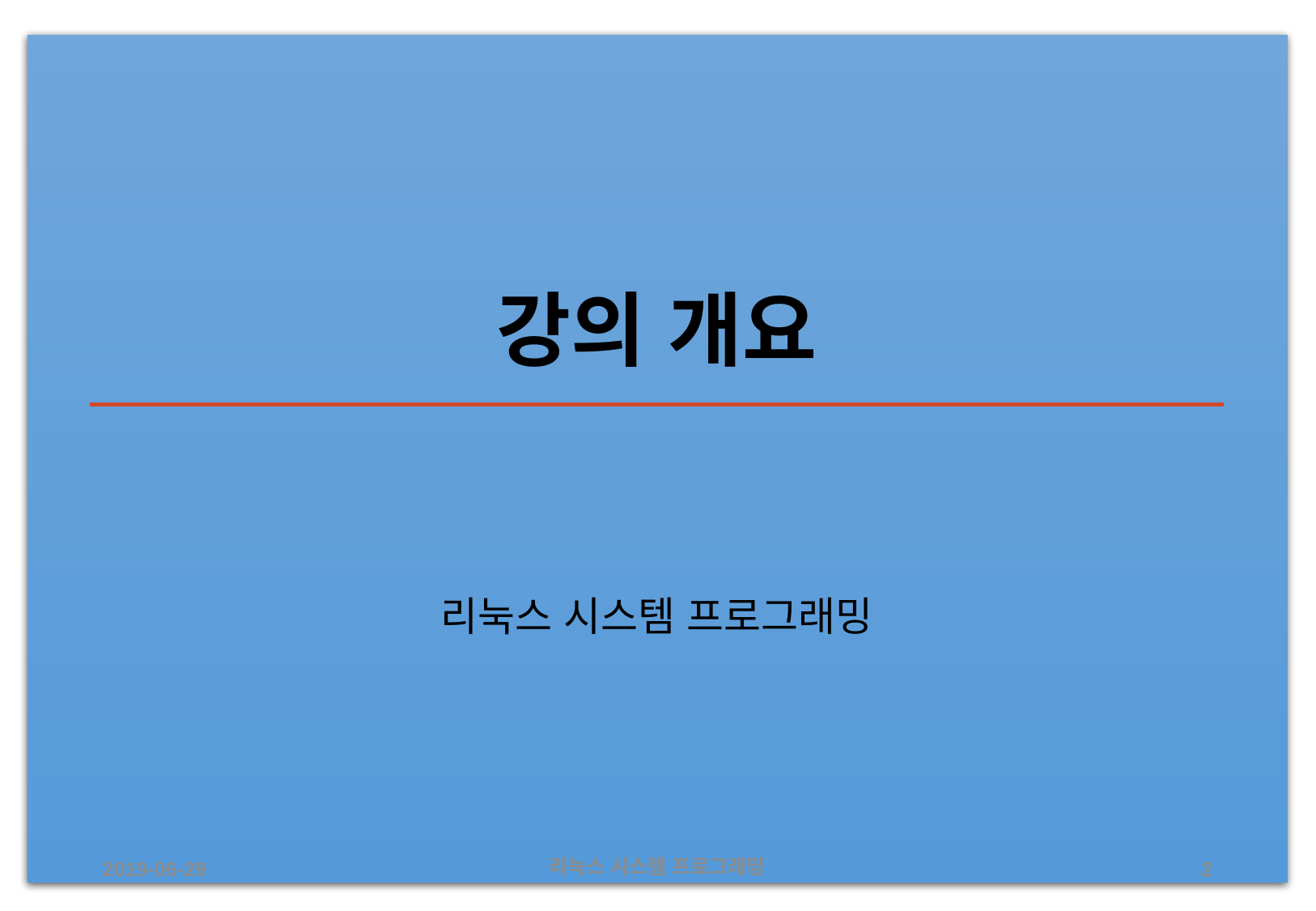

# 강의 개요
리눅스 시스템 프로그래밍
2019-06-29
리눅스 시스템 프로그래밍
2